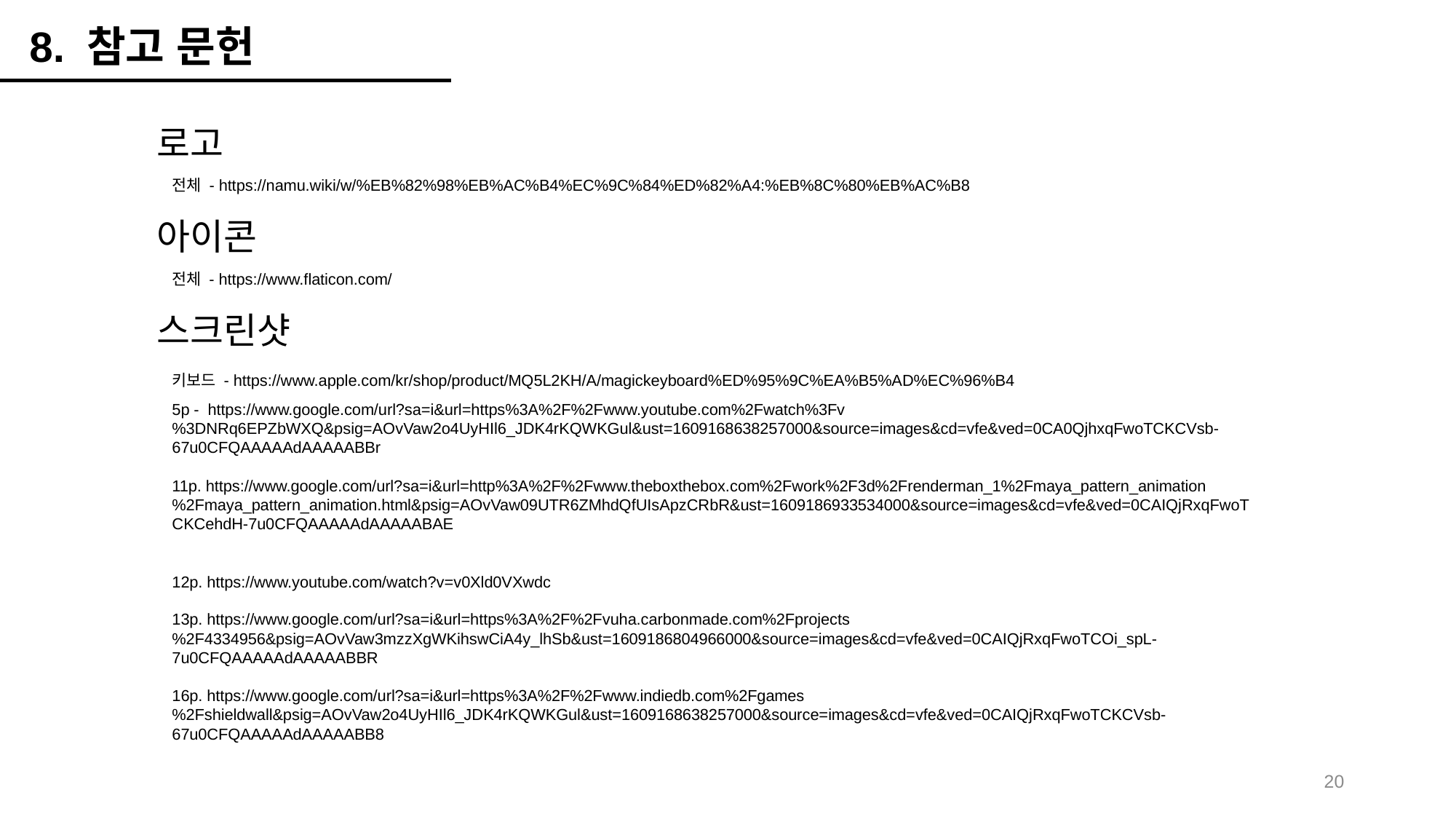

8. 참고 문헌
로고
전체 - https://namu.wiki/w/%EB%82%98%EB%AC%B4%EC%9C%84%ED%82%A4:%EB%8C%80%EB%AC%B8
아이콘
전체 - https://www.flaticon.com/
스크린샷
키보드 - https://www.apple.com/kr/shop/product/MQ5L2KH/A/magickeyboard%ED%95%9C%EA%B5%AD%EC%96%B4
5p -  https://www.google.com/url?sa=i&url=https%3A%2F%2Fwww.youtube.com%2Fwatch%3Fv%3DNRq6EPZbWXQ&psig=AOvVaw2o4UyHIl6_JDK4rKQWKGul&ust=1609168638257000&source=images&cd=vfe&ved=0CA0QjhxqFwoTCKCVsb-67u0CFQAAAAAdAAAAABBr
11p. https://www.google.com/url?sa=i&url=http%3A%2F%2Fwww.theboxthebox.com%2Fwork%2F3d%2Frenderman_1%2Fmaya_pattern_animation%2Fmaya_pattern_animation.html&psig=AOvVaw09UTR6ZMhdQfUIsApzCRbR&ust=1609186933534000&source=images&cd=vfe&ved=0CAIQjRxqFwoTCKCehdH-7u0CFQAAAAAdAAAAABAE
12p. https://www.youtube.com/watch?v=v0Xld0VXwdc
13p. https://www.google.com/url?sa=i&url=https%3A%2F%2Fvuha.carbonmade.com%2Fprojects%2F4334956&psig=AOvVaw3mzzXgWKihswCiA4y_lhSb&ust=1609186804966000&source=images&cd=vfe&ved=0CAIQjRxqFwoTCOi_spL-7u0CFQAAAAAdAAAAABBR
16p. https://www.google.com/url?sa=i&url=https%3A%2F%2Fwww.indiedb.com%2Fgames%2Fshieldwall&psig=AOvVaw2o4UyHIl6_JDK4rKQWKGul&ust=1609168638257000&source=images&cd=vfe&ved=0CAIQjRxqFwoTCKCVsb-67u0CFQAAAAAdAAAAABB8
20